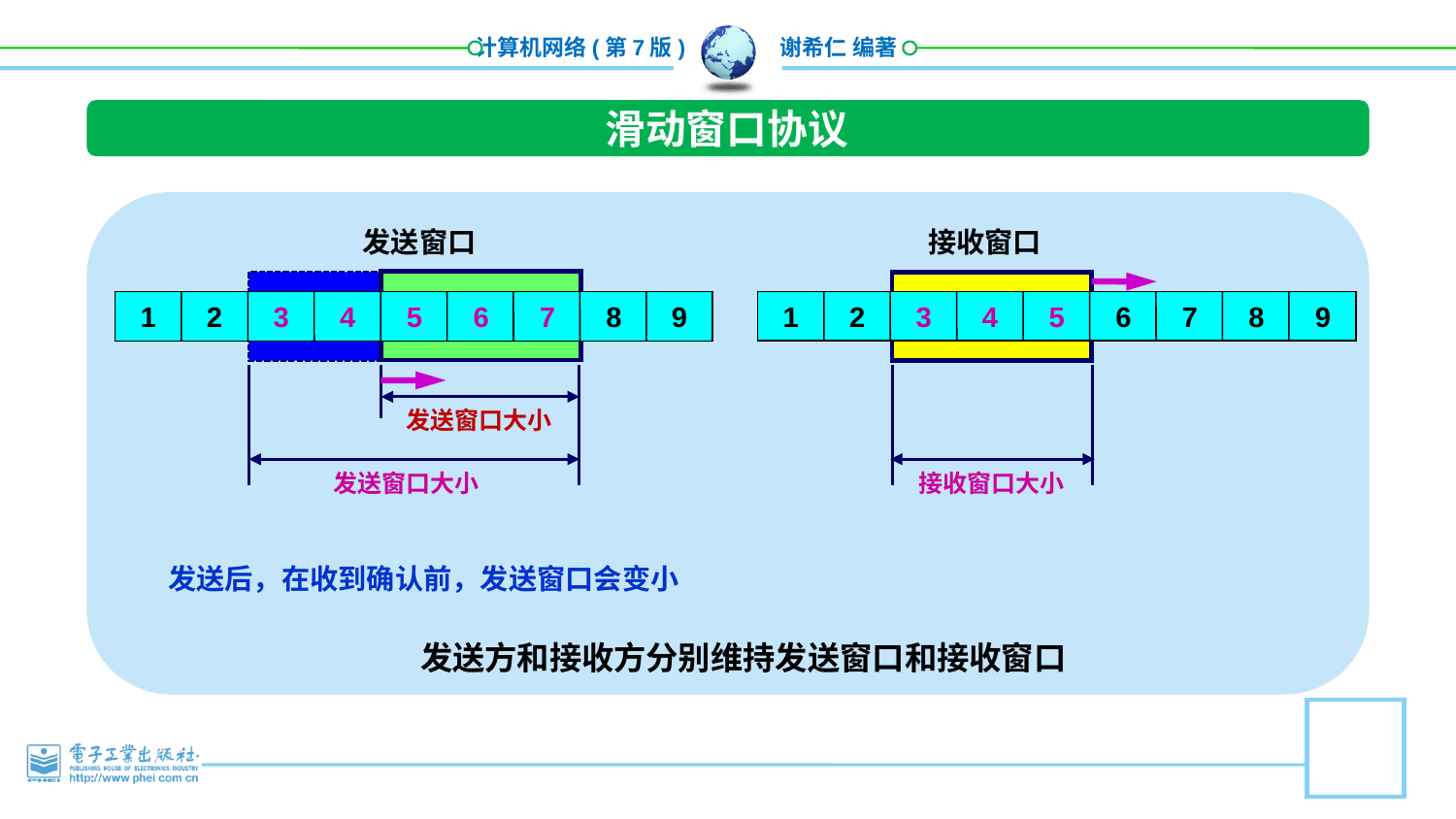

滑动窗口协议

发送窗口
接收窗口

9

1
2

3

4

5

6

7

8

1

2

3

4

5

6

7

8

9

发送窗口大小
发送窗口大小
接收窗口大小
发送后，在收到确认前，发送窗口会变小
发送方和接收方分别维持发送窗口和接收窗口